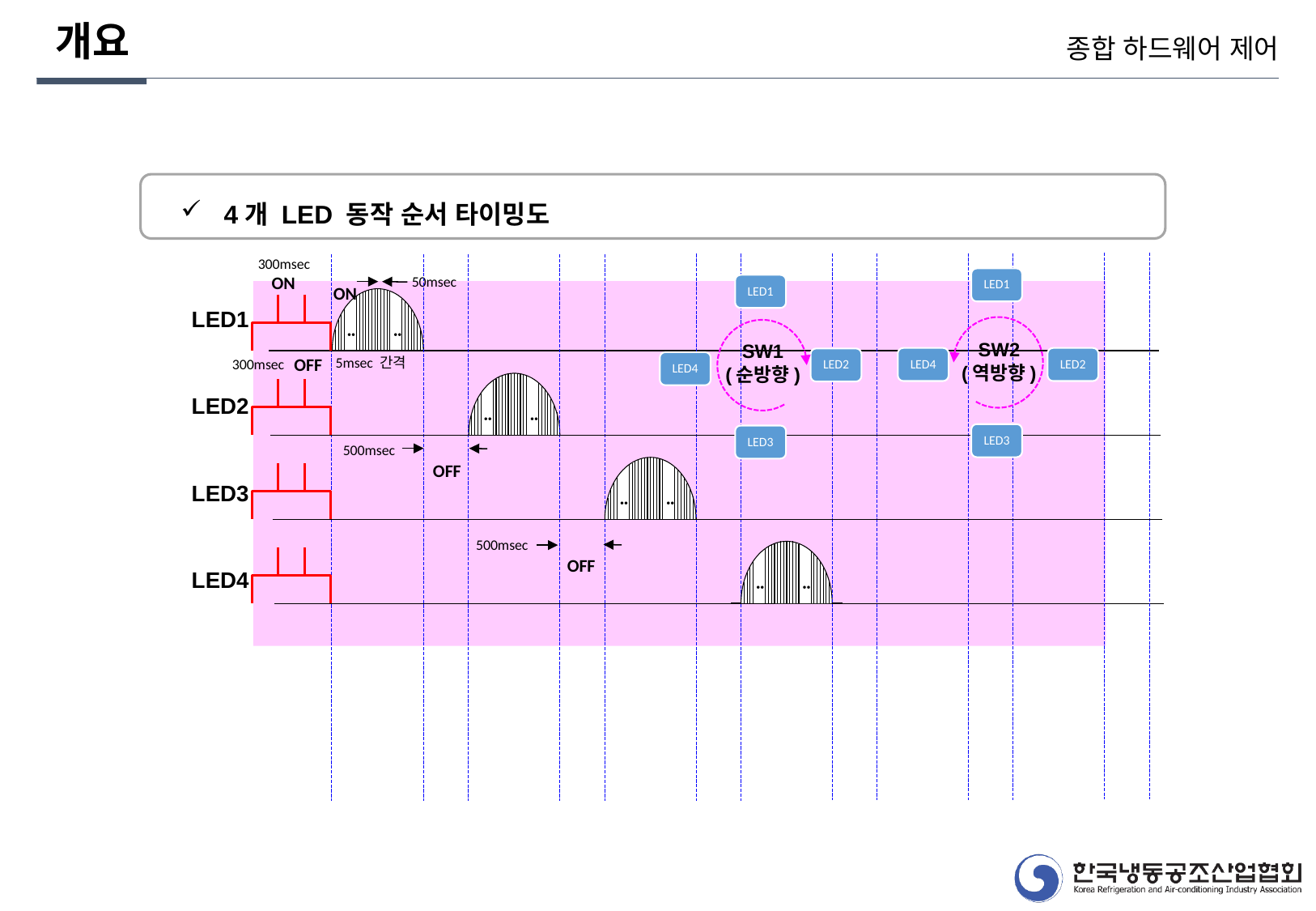

개요

종합 하드웨어 제어

4개 LED 동작 순서 타이밍도
300msec
ON
50msec
LED1
LED1
ON

••
••
LED1

SW2
(역방향)
SW1
(순방향)
OFF
5msec 간격
LED4
LED2
LED2
300msec
LED4

••
••
LED2
LED3
LED3
500msec
OFF

••
••
LED3
500msec

••
••
OFF
LED4